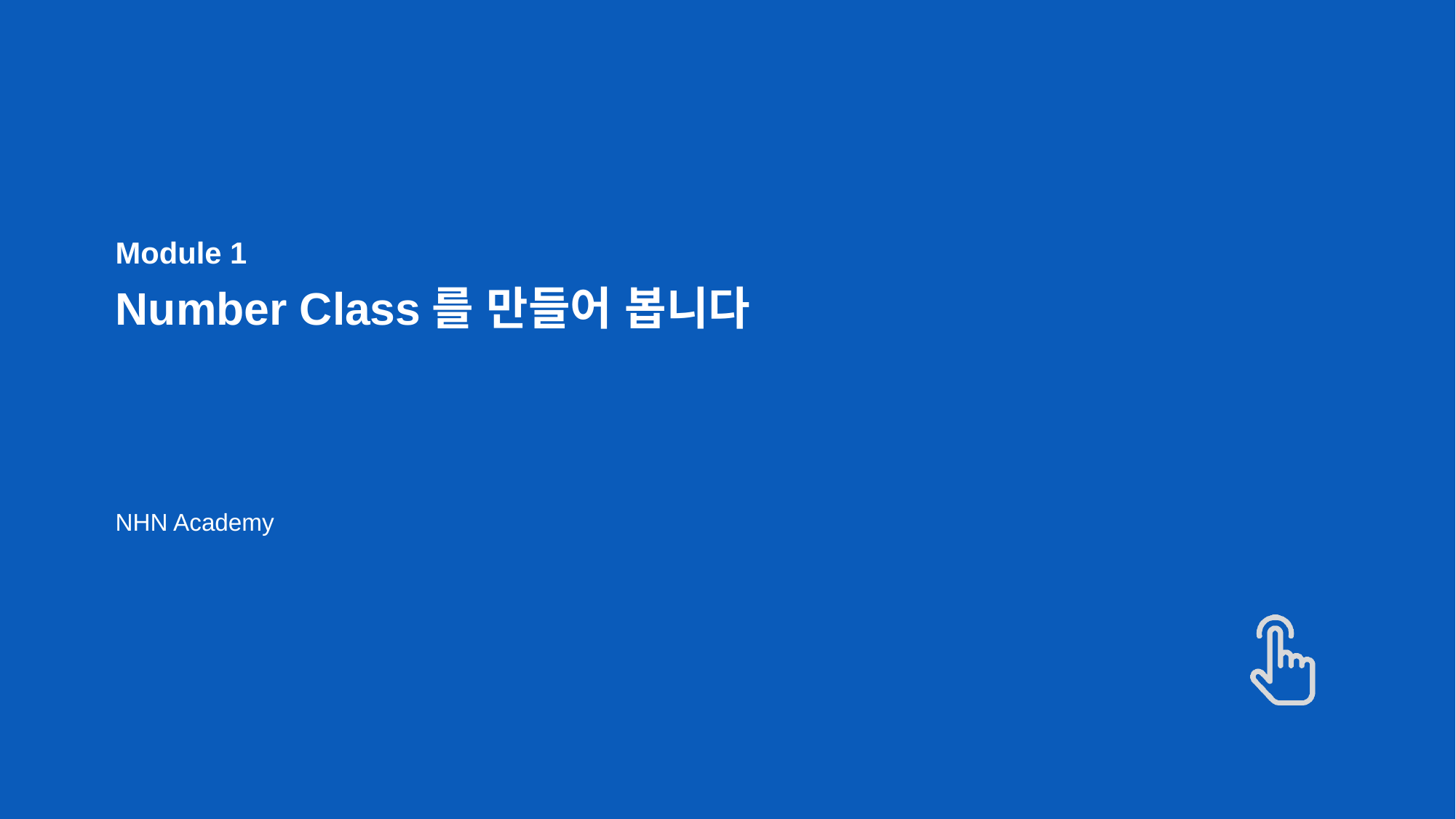

Module 1
Number Class를 만들어 봅니다
NHN Academy